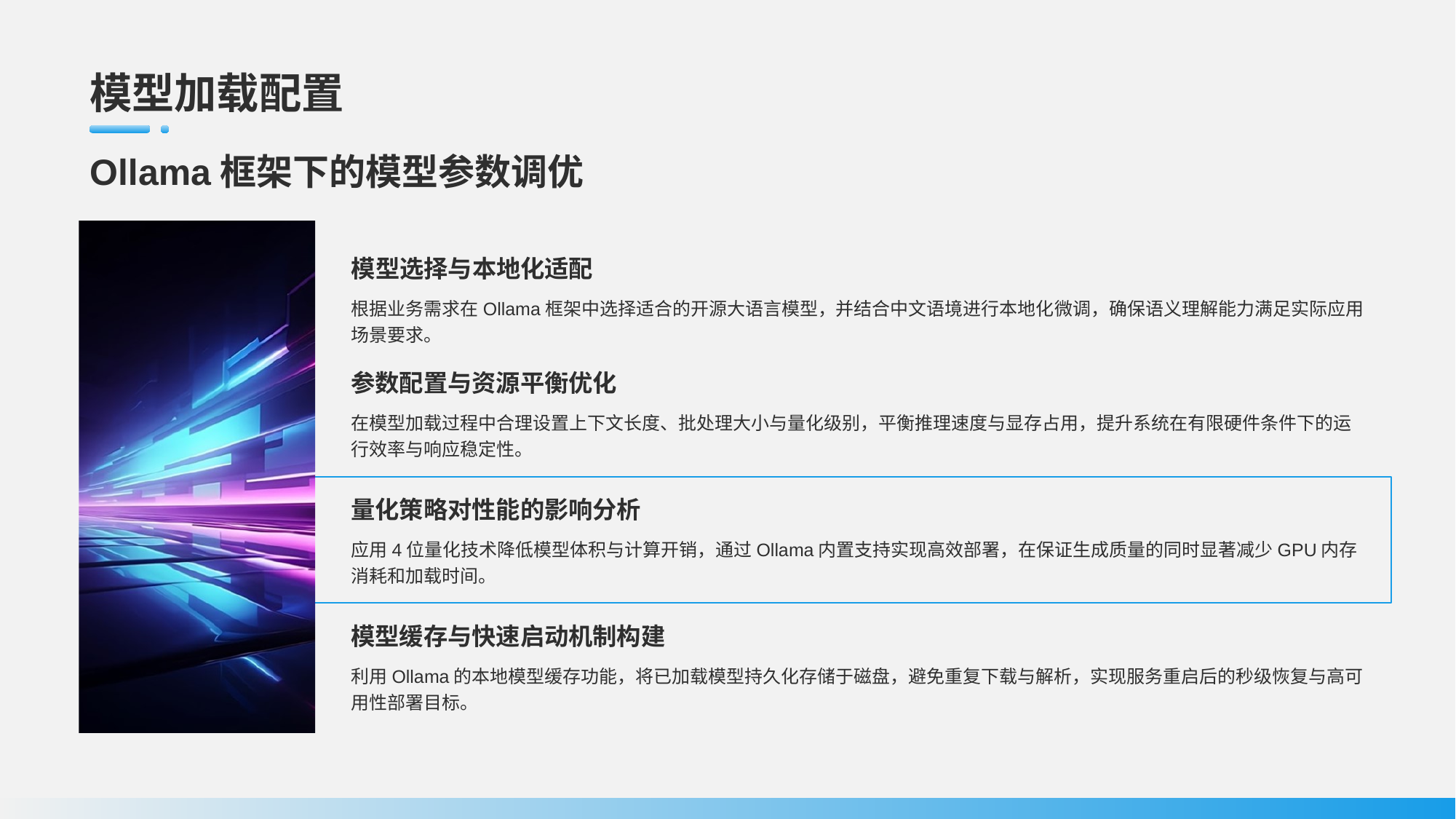

# 模型加载配置
Ollama框架下的模型参数调优

模型选择与本地化适配
根据业务需求在Ollama框架中选择适合的开源大语言模型，并结合中文语境进行本地化微调，确保语义理解能力满足实际应用场景要求。
参数配置与资源平衡优化
在模型加载过程中合理设置上下文长度、批处理大小与量化级别，平衡推理速度与显存占用，提升系统在有限硬件条件下的运行效率与响应稳定性。

量化策略对性能的影响分析
应用4位量化技术降低模型体积与计算开销，通过Ollama内置支持实现高效部署，在保证生成质量的同时显著减少GPU内存消耗和加载时间。
模型缓存与快速启动机制构建
利用Ollama的本地模型缓存功能，将已加载模型持久化存储于磁盘，避免重复下载与解析，实现服务重启后的秒级恢复与高可用性部署目标。